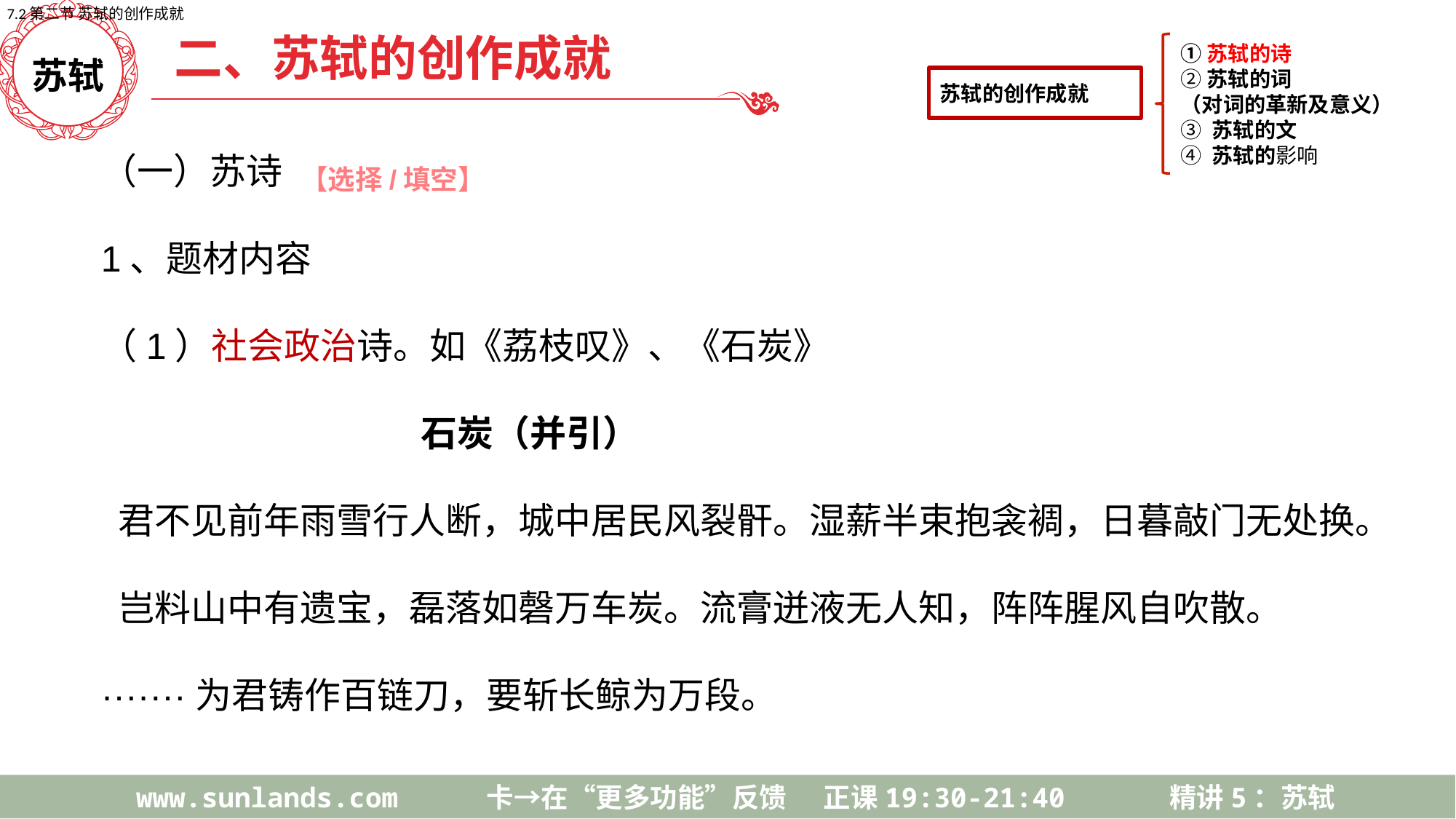

7.2第二节 苏轼的创作成就

二、苏轼的创作成就

苏轼的创作成就
①苏轼的诗
②苏轼的词
（对词的革新及意义）
③ 苏轼的文
④ 苏轼的影响
苏轼

（一）苏诗
1、题材内容
（1）社会政治诗。如《荔枝叹》、《石炭》
                                      石炭（并引）
 君不见前年雨雪行人断，城中居民风裂骭。湿薪半束抱衾裯，日暮敲门无处换。
 岂料山中有遗宝，磊落如磬万车炭。流膏迸液无人知，阵阵腥风自吹散。
·······为君铸作百链刀，要斩长鲸为万段。
【选择/填空】